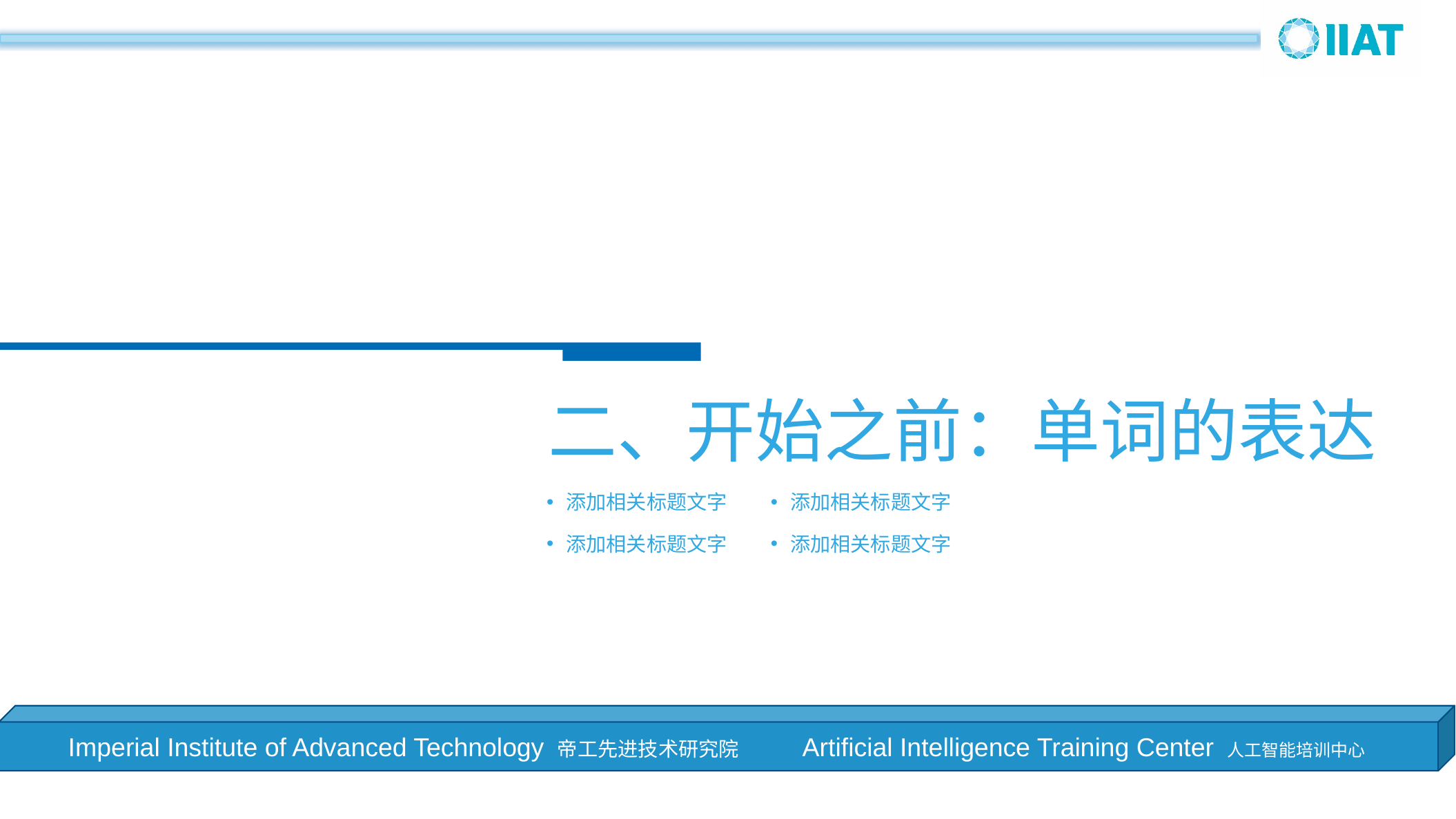

二、开始之前：单词的表达
添加相关标题文字
添加相关标题文字
添加相关标题文字
添加相关标题文字